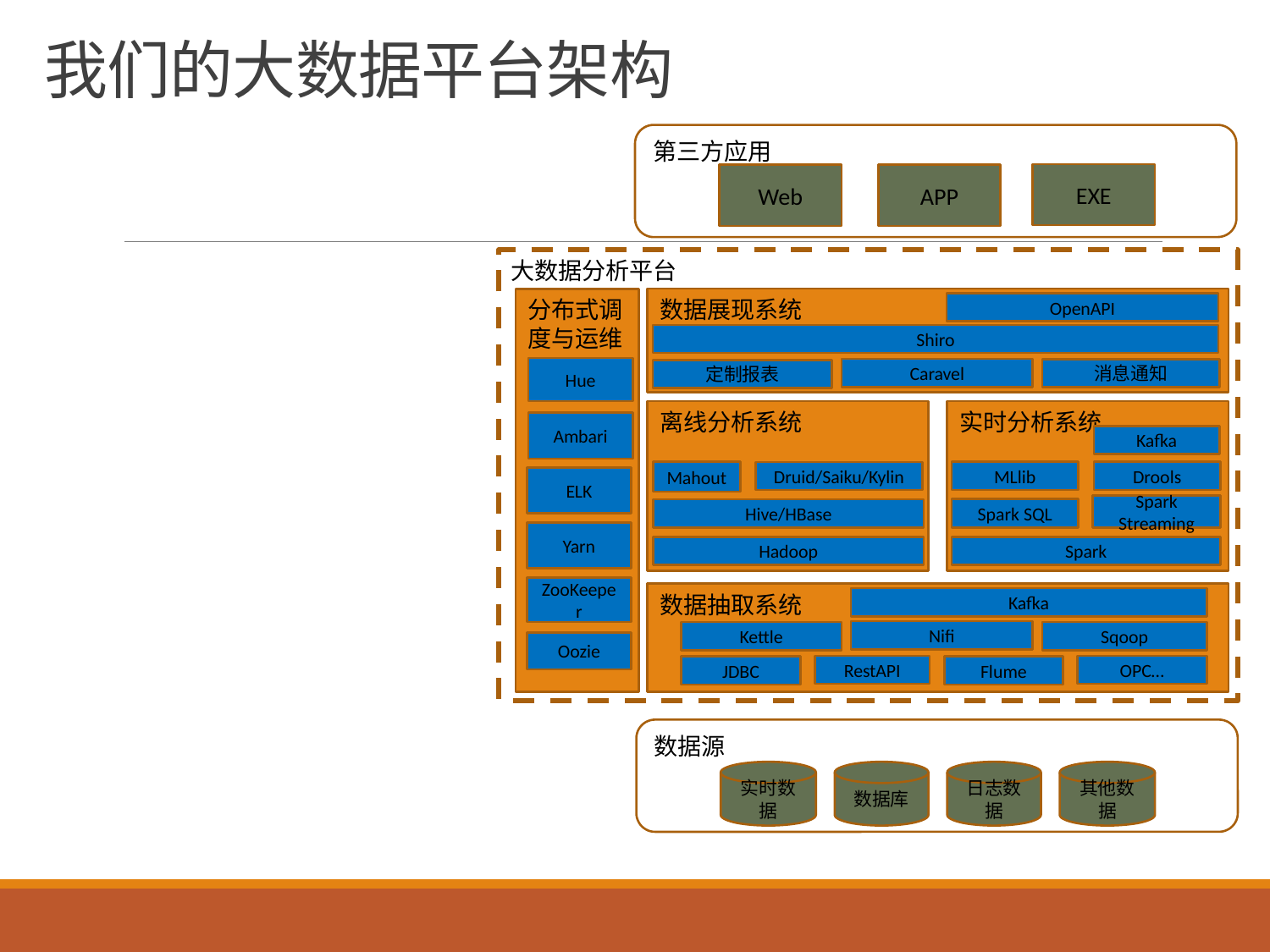

# 我们的大数据平台架构
第三方应用
EXE
Web
APP
大数据分析平台
分布式调度与运维
数据展现系统
OpenAPI
Shiro
Hue
Caravel
消息通知
定制报表
离线分析系统
实时分析系统
Ambari
Kafka
Mahout
MLlib
Drools
Druid/Saiku/Kylin
ELK
Spark Streaming
Spark SQL
Hive/HBase
Yarn
Hadoop
Spark
ZooKeeper
数据抽取系统
Kafka
Nifi
Kettle
Sqoop
Oozie
RestAPI
OPC…
JDBC
Flume
数据源
实时数据
数据库
日志数据
其他数据